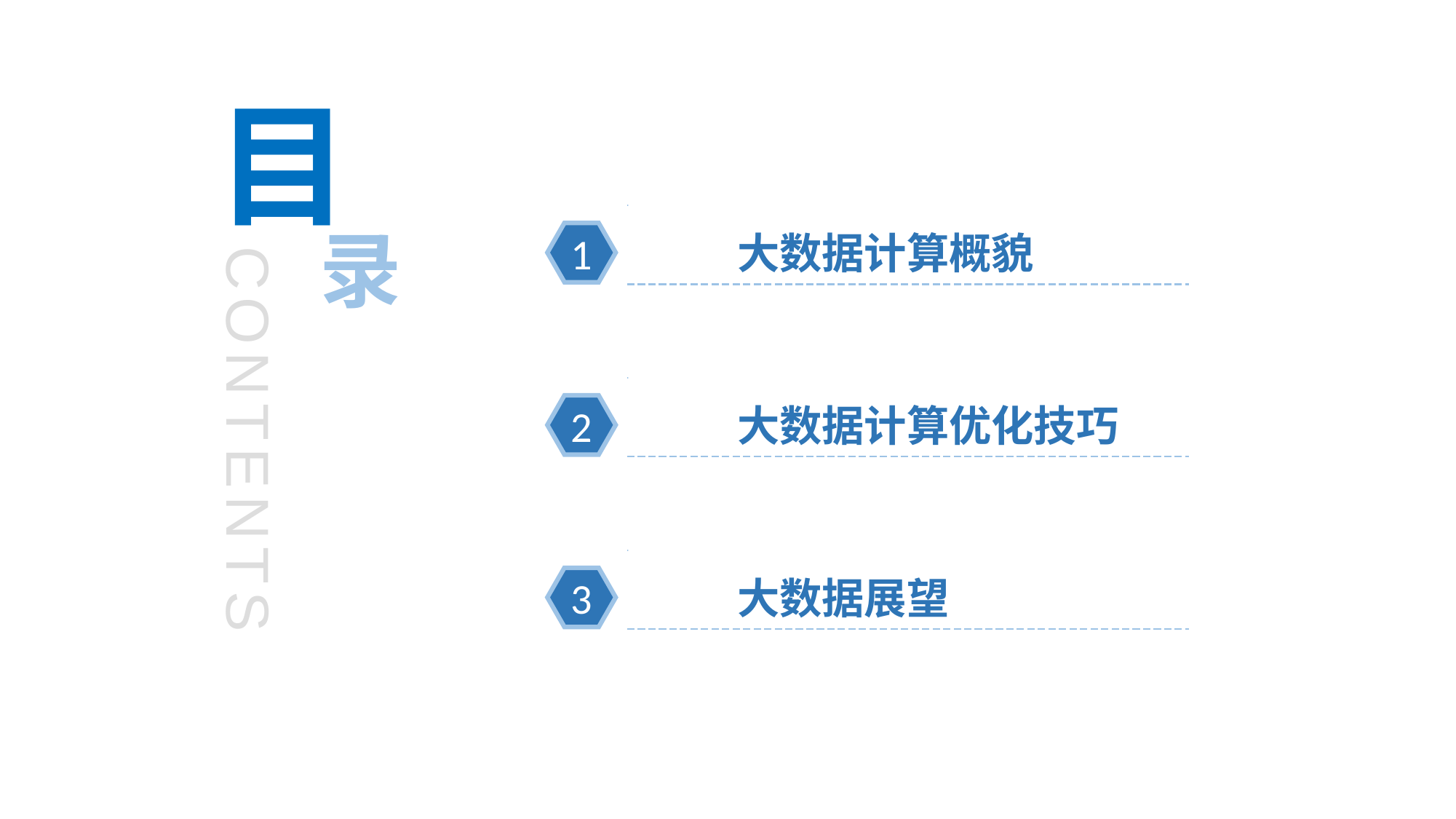

目
	大数据计算概貌
录
1
	大数据计算优化技巧
2
CONTENTS
	大数据展望
3